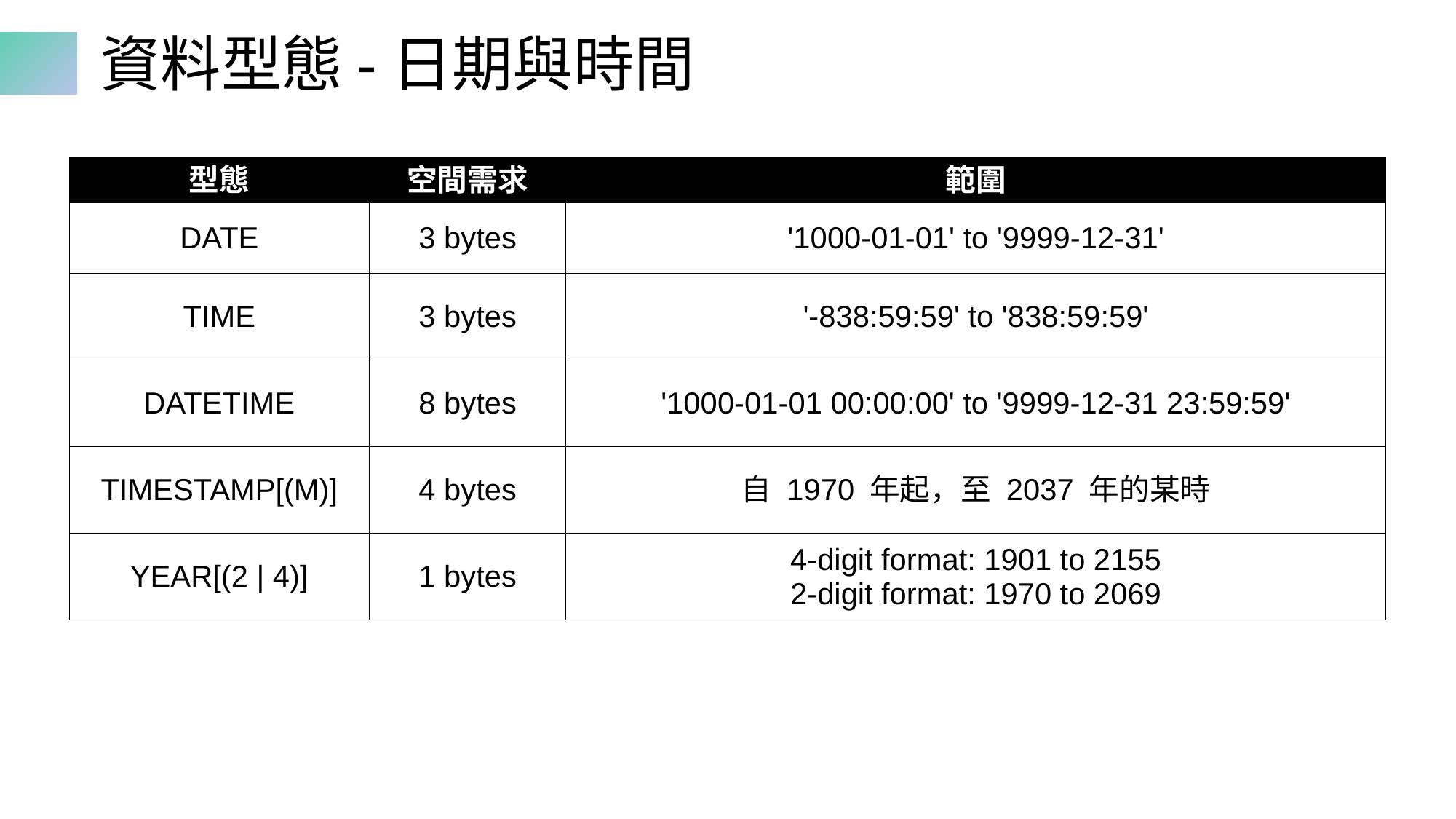

# 資料型態-日期與時間
| 型態 | 空間需求 | 範圍 |
| --- | --- | --- |
| DATE | 3 bytes | '1000-01-01' to '9999-12-31' |
| TIME | 3 bytes | '-838:59:59' to '838:59:59' |
| DATETIME | 8 bytes | '1000-01-01 00:00:00' to '9999-12-31 23:59:59' |
| TIMESTAMP[(M)] | 4 bytes | 自 1970 年起，至 2037 年的某時 |
| YEAR[(2 | 4)] | 1 bytes | 4-digit format: 1901 to 2155 2-digit format: 1970 to 2069 |